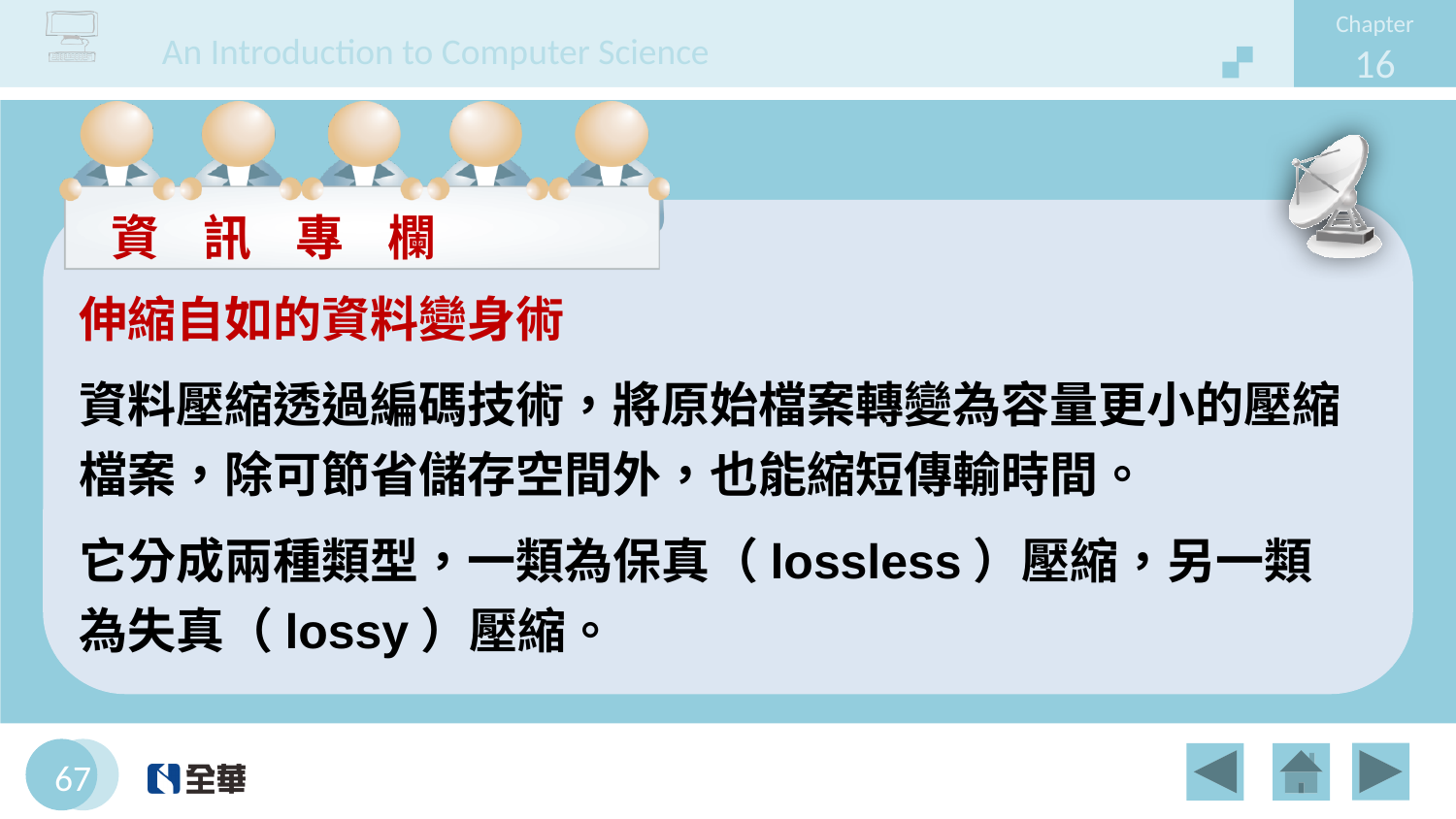

伸縮自如的資料變身術
資料壓縮透過編碼技術，將原始檔案轉變為容量更小的壓縮檔案，除可節省儲存空間外，也能縮短傳輸時間。
它分成兩種類型，一類為保真（lossless）壓縮，另一類為失真（lossy）壓縮。